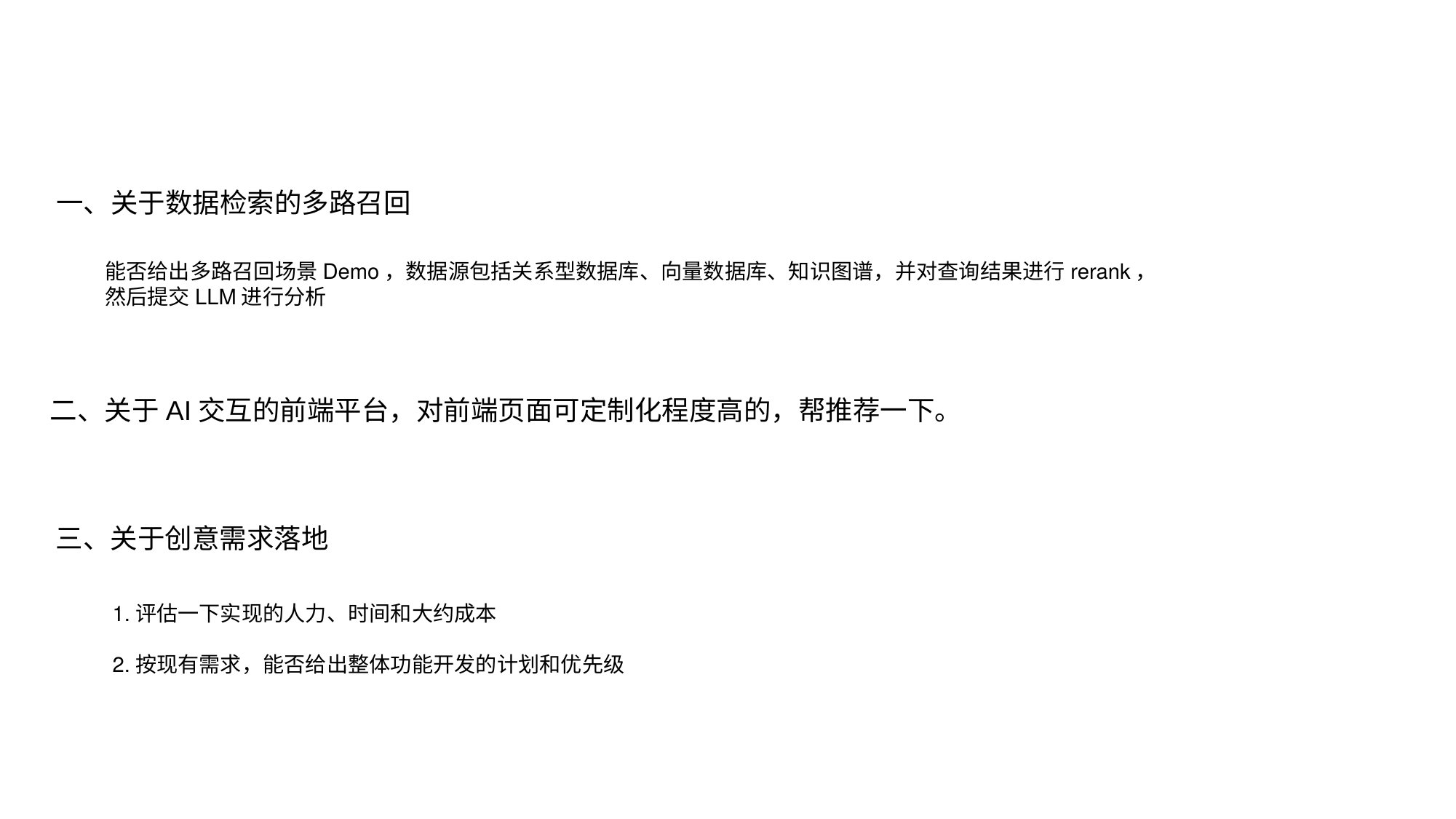

一、关于数据检索的多路召回
能否给出多路召回场景Demo，数据源包括关系型数据库、向量数据库、知识图谱，并对查询结果进行rerank，
然后提交LLM进行分析

二、关于AI交互的前端平台，对前端页面可定制化程度高的，帮推荐一下。
三、关于创意需求落地
1.评估一下实现的人力、时间和大约成本

2.按现有需求，能否给出整体功能开发的计划和优先级